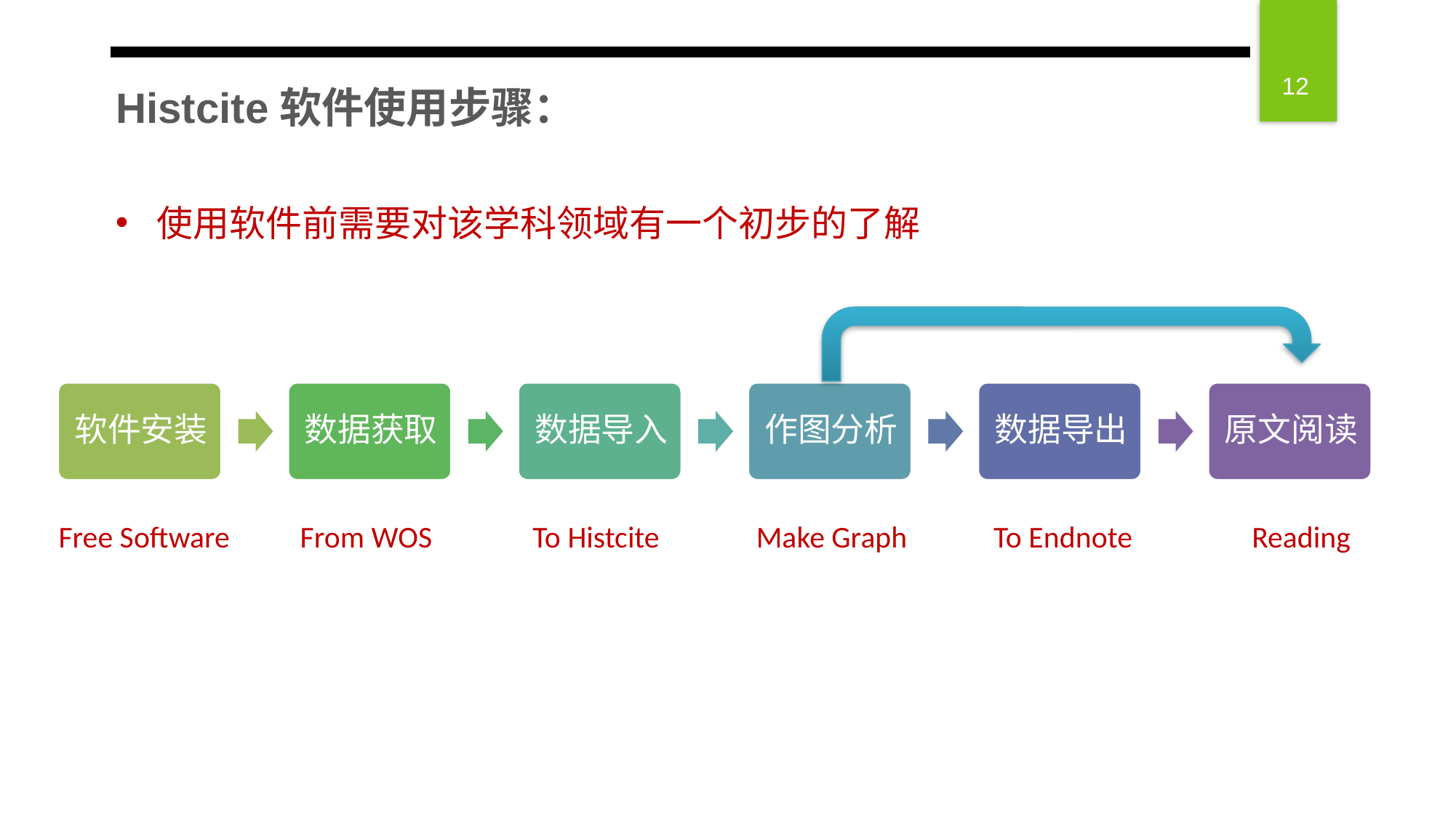

Histcite软件使用步骤：
软件安装

数据获取

数据导入

作图分析

数据导出

原文阅读
使用软件前需要对该学科领域有一个初步的了解

From WOS
To Histcite
Make Graph
To Endnote
Reading
Free Software